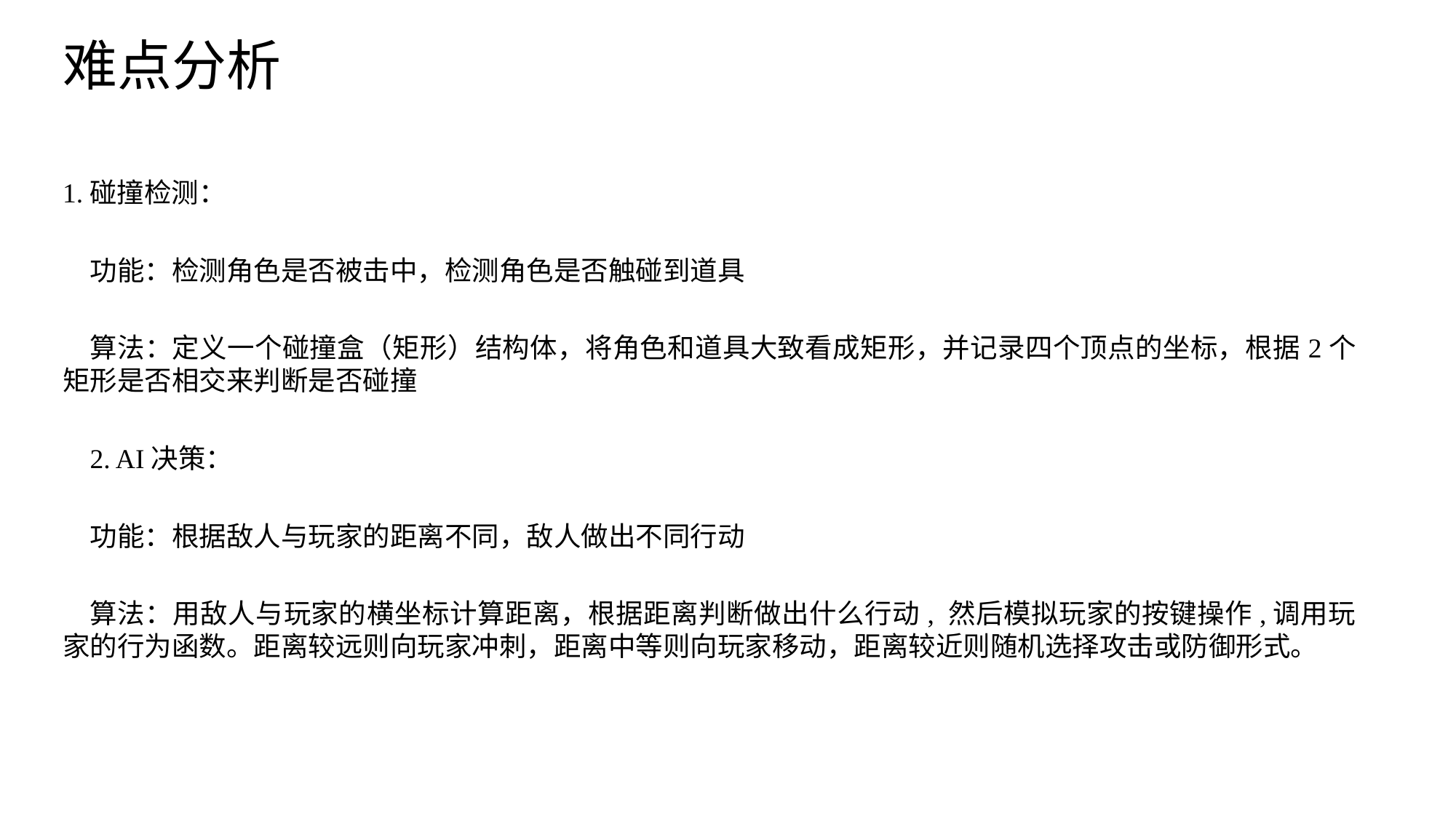

难点分析
1.碰撞检测：

功能：检测角色是否被击中，检测角色是否触碰到道具

算法：定义一个碰撞盒（矩形）结构体，将角色和道具大致看成矩形，并记录四个顶点的坐标，根据2个矩形是否相交来判断是否碰撞

2. AI决策：

功能：根据敌人与玩家的距离不同，敌人做出不同行动

算法：用敌人与玩家的横坐标计算距离，根据距离判断做出什么行动, 然后模拟玩家的按键操作,调用玩家的行为函数。距离较远则向玩家冲刺，距离中等则向玩家移动，距离较近则随机选择攻击或防御形式。